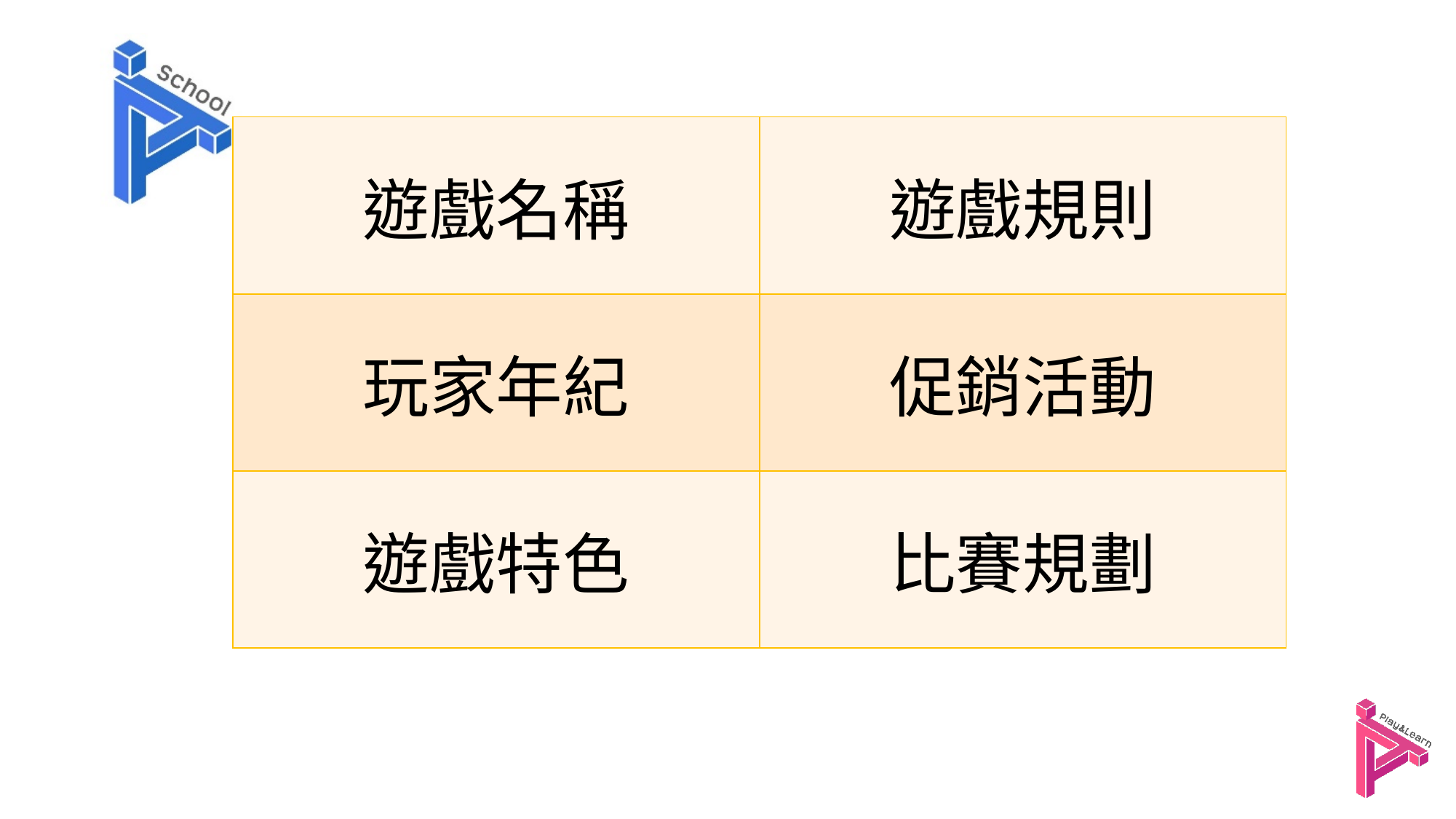

| 遊戲名稱 | 遊戲規則 |
| --- | --- |
| 玩家年紀 | 促銷活動 |
| 遊戲特色 | 比賽規劃 |